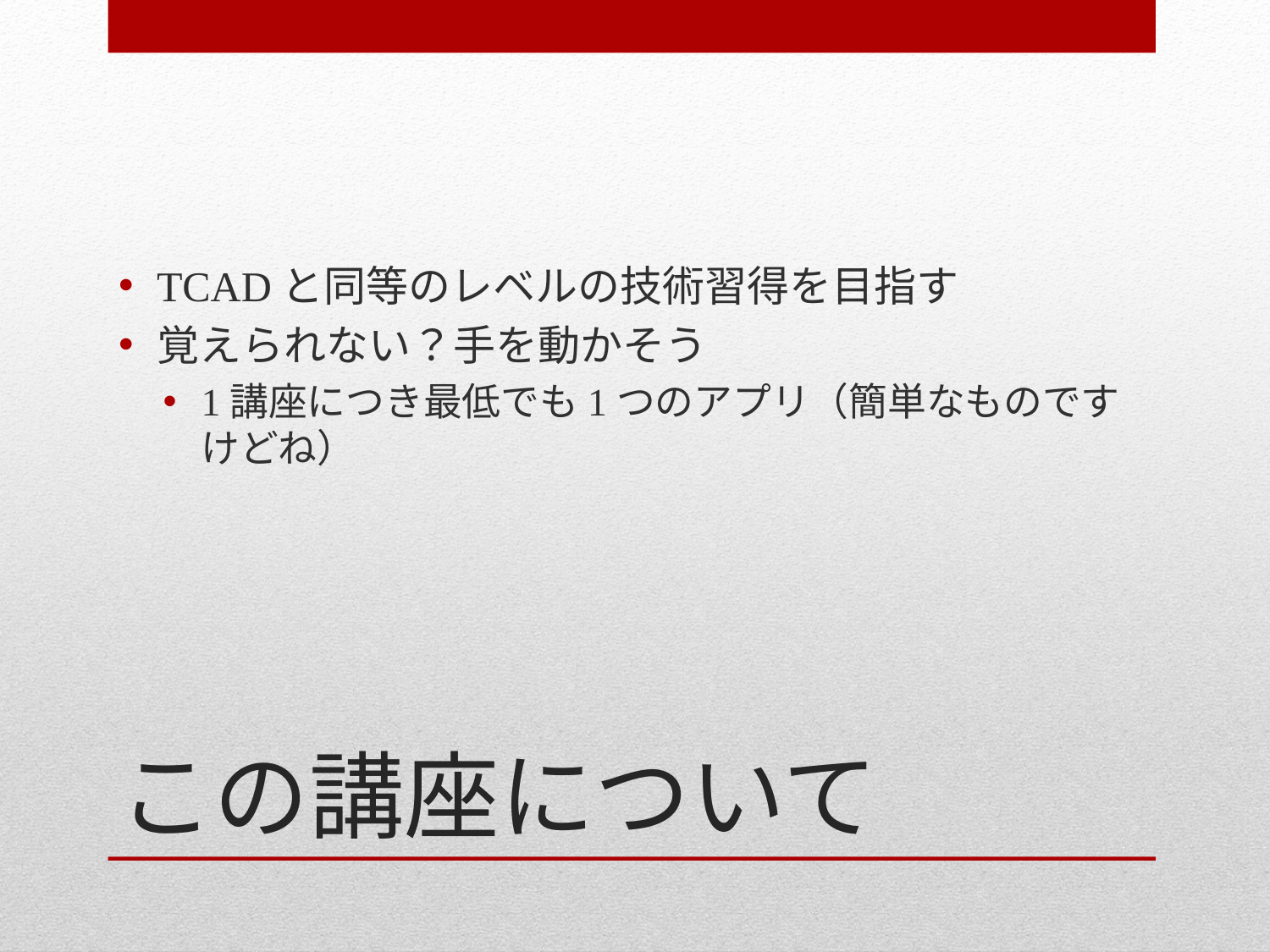

TCADと同等のレベルの技術習得を目指す
覚えられない？手を動かそう
1講座につき最低でも1つのアプリ（簡単なものですけどね）
# この講座について